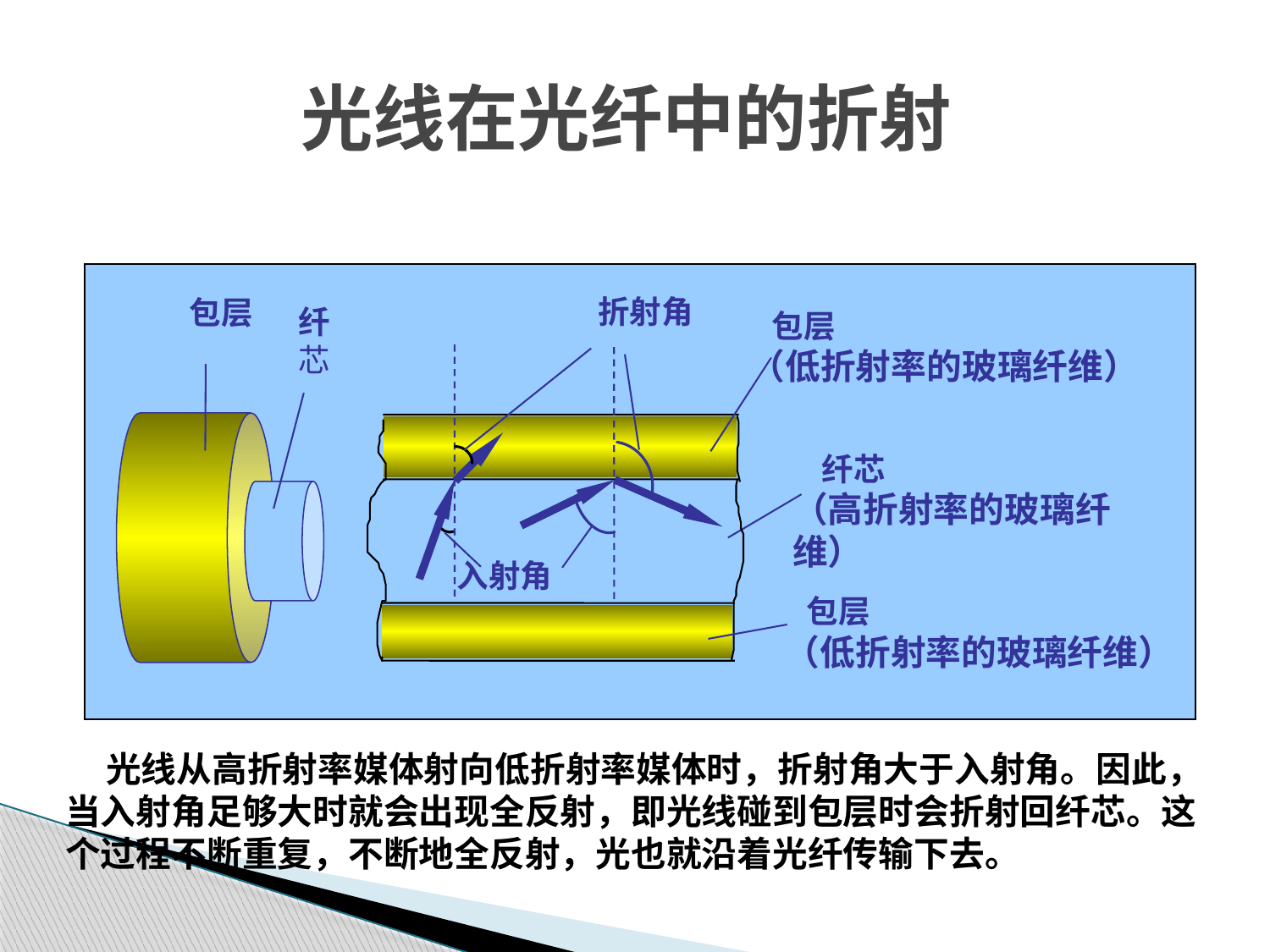

# 光线在光纤中的折射

折射角
包层
纤芯
  包层
（低折射率的玻璃纤维）

   纤芯
（高折射率的玻璃纤维）

入射角
  包层
（低折射率的玻璃纤维）

    光线从高折射率媒体射向低折射率媒体时，折射角大于入射角。因此，当入射角足够大时就会出现全反射，即光线碰到包层时会折射回纤芯。这个过程不断重复，不断地全反射，光也就沿着光纤传输下去。